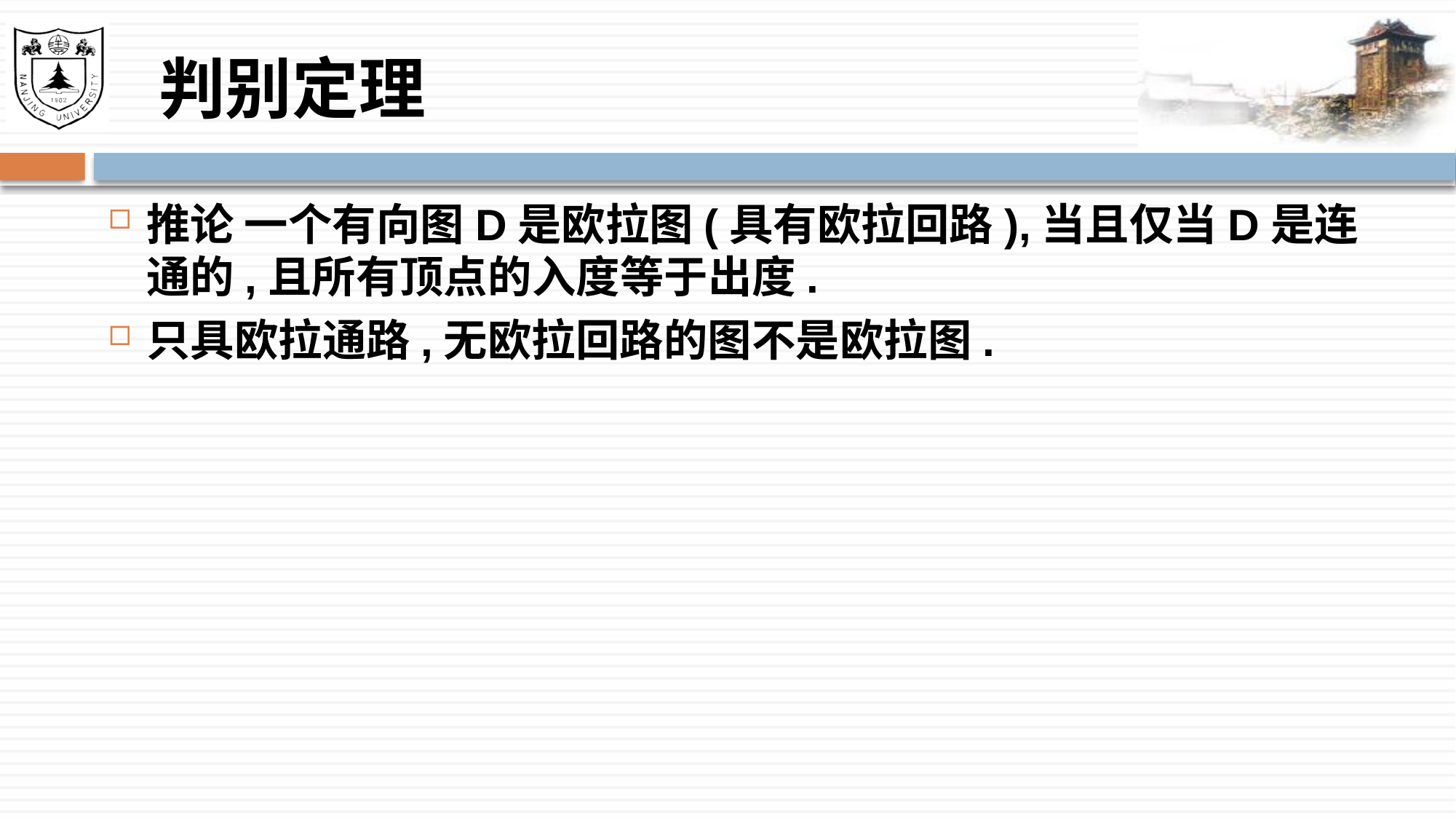

# 判别定理
推论 一个有向图D是欧拉图(具有欧拉回路),当且仅当D是连通的,且所有顶点的入度等于出度.
只具欧拉通路,无欧拉回路的图不是欧拉图.